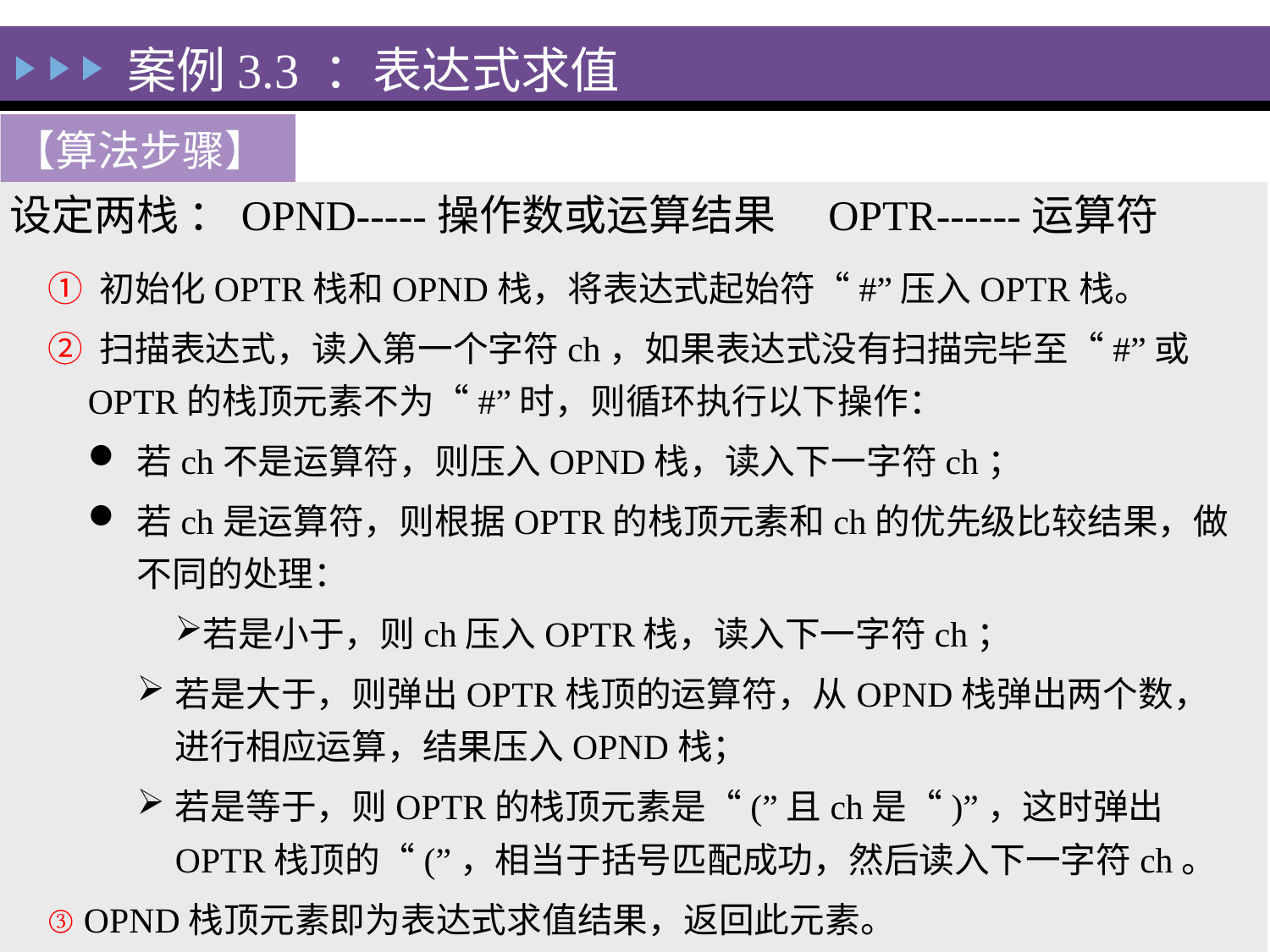

案例3.3 ：表达式求值

【算法步骤】
设定两栈 ：OPND-----操作数或运算结果　OPTR------运算符

① 初始化OPTR栈和OPND栈，将表达式起始符“#”压入OPTR栈。
② 扫描表达式，读入第一个字符ch，如果表达式没有扫描完毕至“#”或OPTR的栈顶元素不为“#”时，则循环执行以下操作：
若ch不是运算符，则压入OPND栈，读入下一字符ch；
若ch是运算符，则根据OPTR的栈顶元素和ch的优先级比较结果，做不同的处理：
若是小于，则ch压入OPTR栈，读入下一字符ch；
若是大于，则弹出OPTR栈顶的运算符，从OPND栈弹出两个数，进行相应运算，结果压入OPND栈；
若是等于，则OPTR的栈顶元素是“(”且ch是“)”，这时弹出OPTR栈顶的“(”，相当于括号匹配成功，然后读入下一字符ch。
③ OPND栈顶元素即为表达式求值结果，返回此元素。